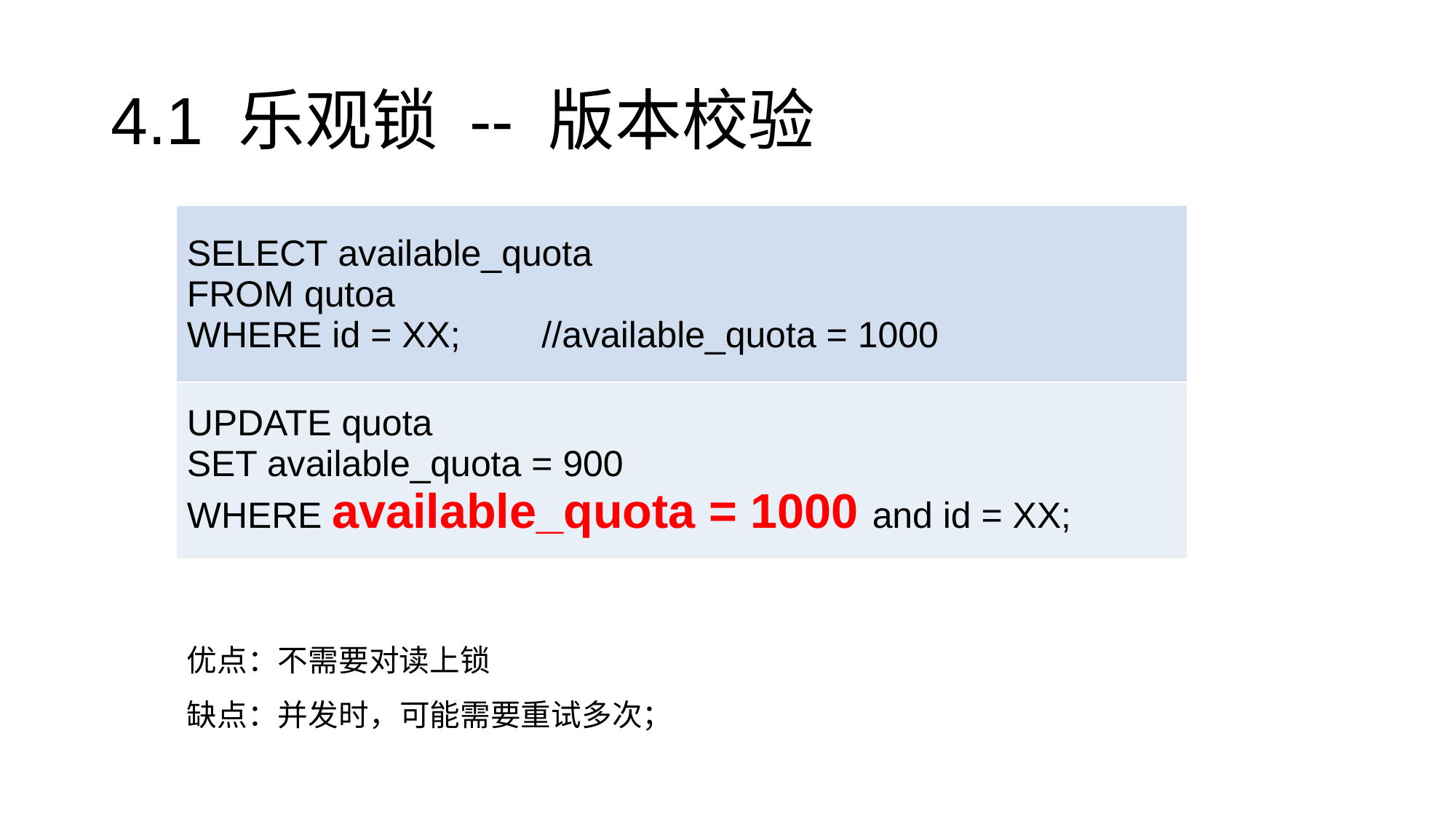

# 4.1 乐观锁 -- 版本校验
| SELECT available\_quota FROM qutoa WHERE id = XX; //available\_quota = 1000 |
| --- |
| UPDATE quota SET available\_quota = 900 WHERE available\_quota = 1000 and id = XX; |
优点：不需要对读上锁
缺点：并发时，可能需要重试多次；